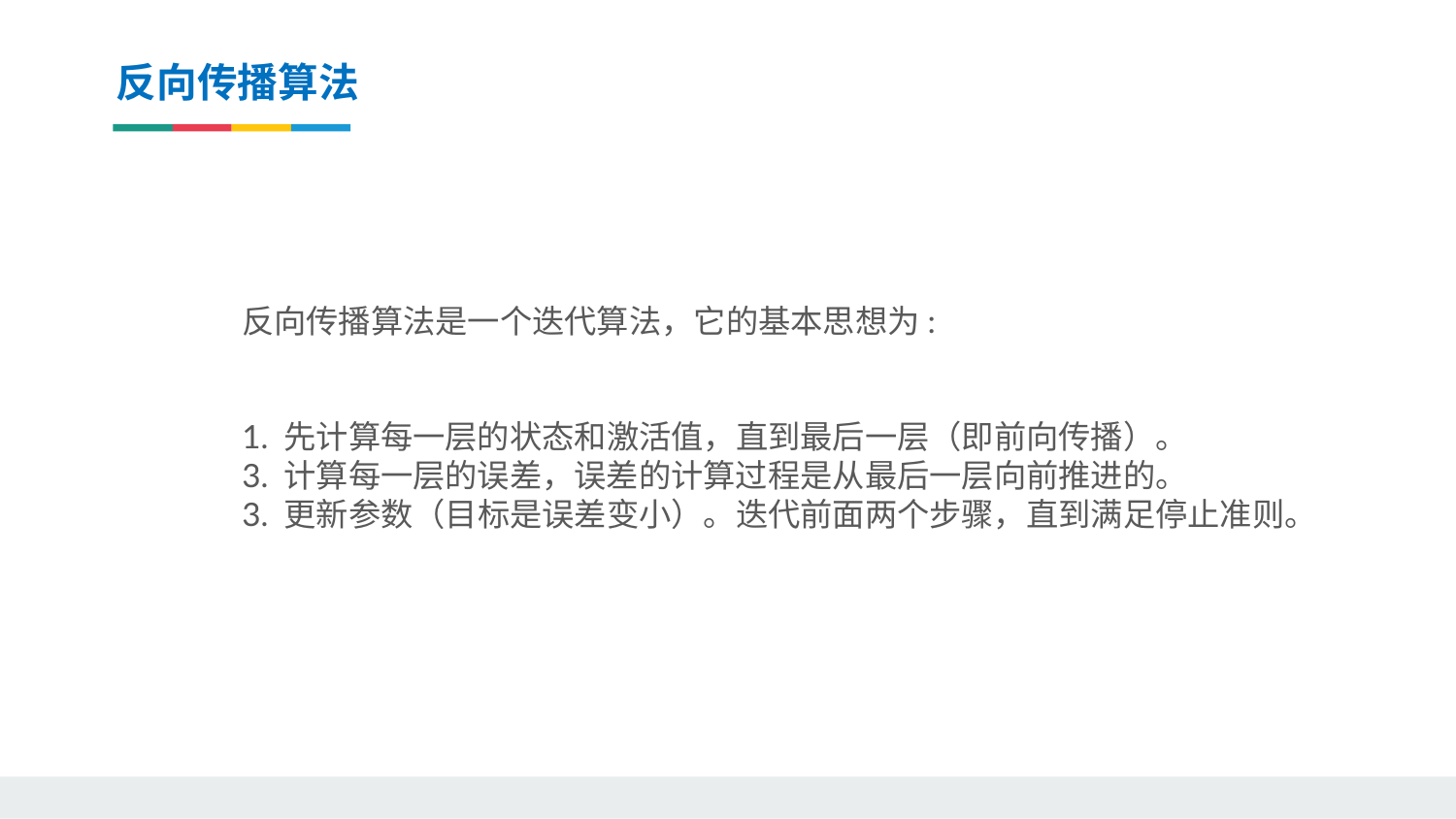

反向传播算法
反向传播算法是一个迭代算法，它的基本思想为:

1. 先计算每一层的状态和激活值，直到最后一层（即前向传播）。
3. 计算每一层的误差，误差的计算过程是从最后一层向前推进的。
3. 更新参数（目标是误差变小）。迭代前面两个步骤，直到满足停止准则。